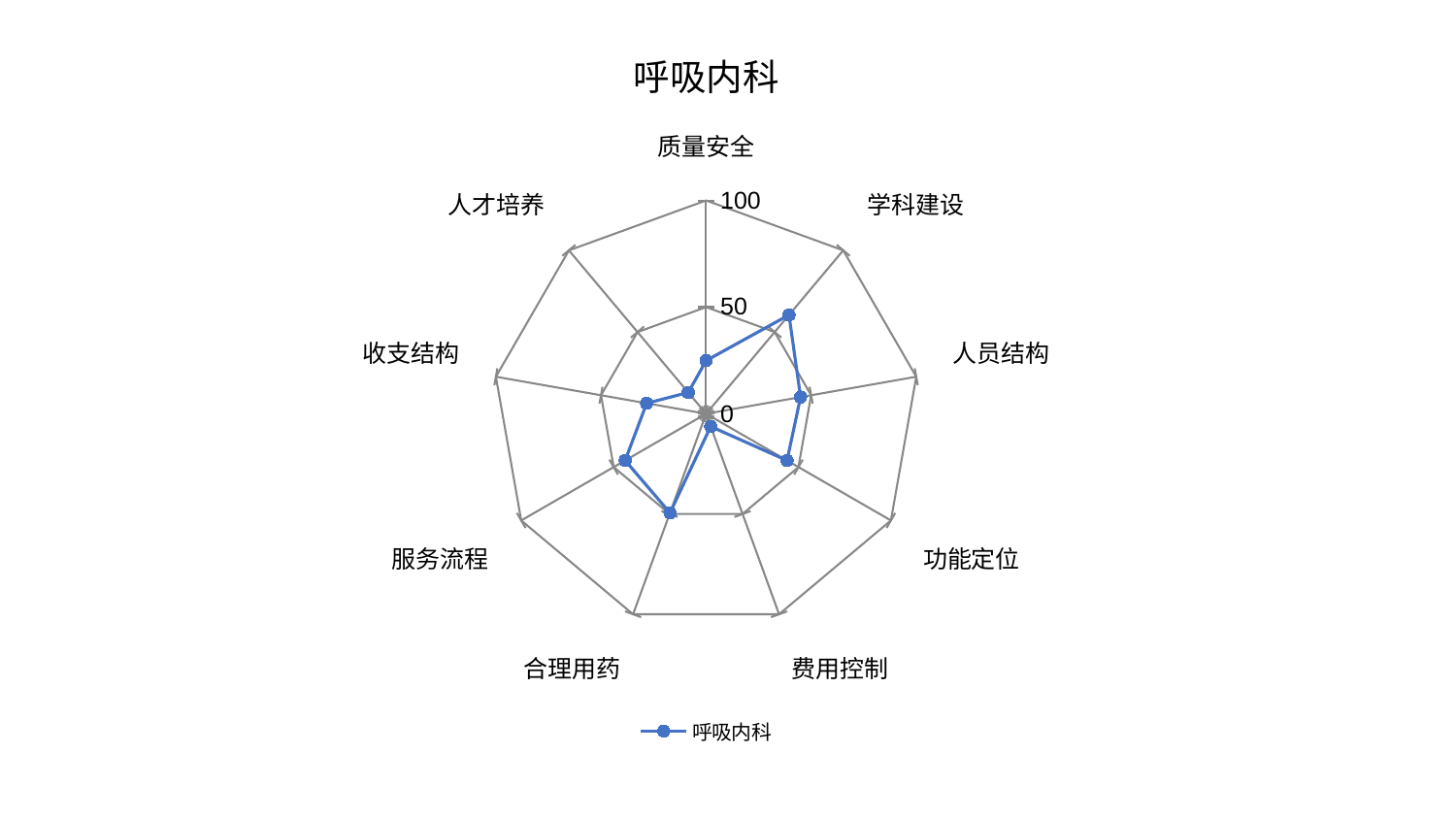

### Chart: 呼吸内科

| Category | 呼吸内科 |
|---|---|
| 质量安全 | 24.923849972783593 |
| 学科建设 | 60.46655875510337 |
| 人员结构 | 44.976842344791145 |
| 功能定位 | 43.80849815633084 |
| 费用控制 | 6.333386699980068 |
| 合理用药 | 49.455395238756424 |
| 服务流程 | 43.77530984942102 |
| 收支结构 | 28.277522666587235 |
| 人才培养 | 12.999571952317126 |
116